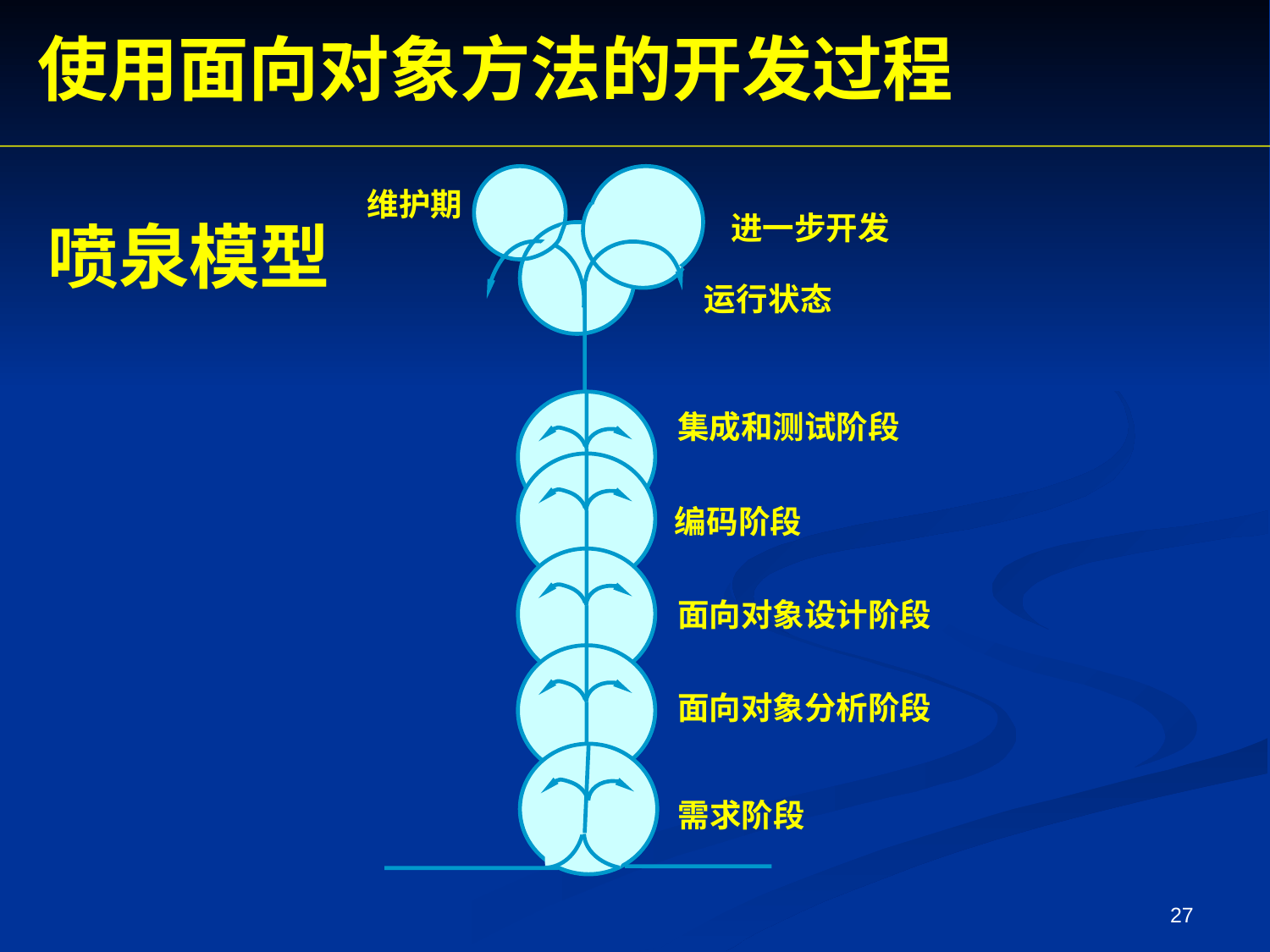

使用面向对象方法的开发过程

维护期

进一步开发

运行状态

集成和测试阶段

编码阶段

面向对象设计阶段

面向对象分析阶段

需求阶段

喷泉模型
27